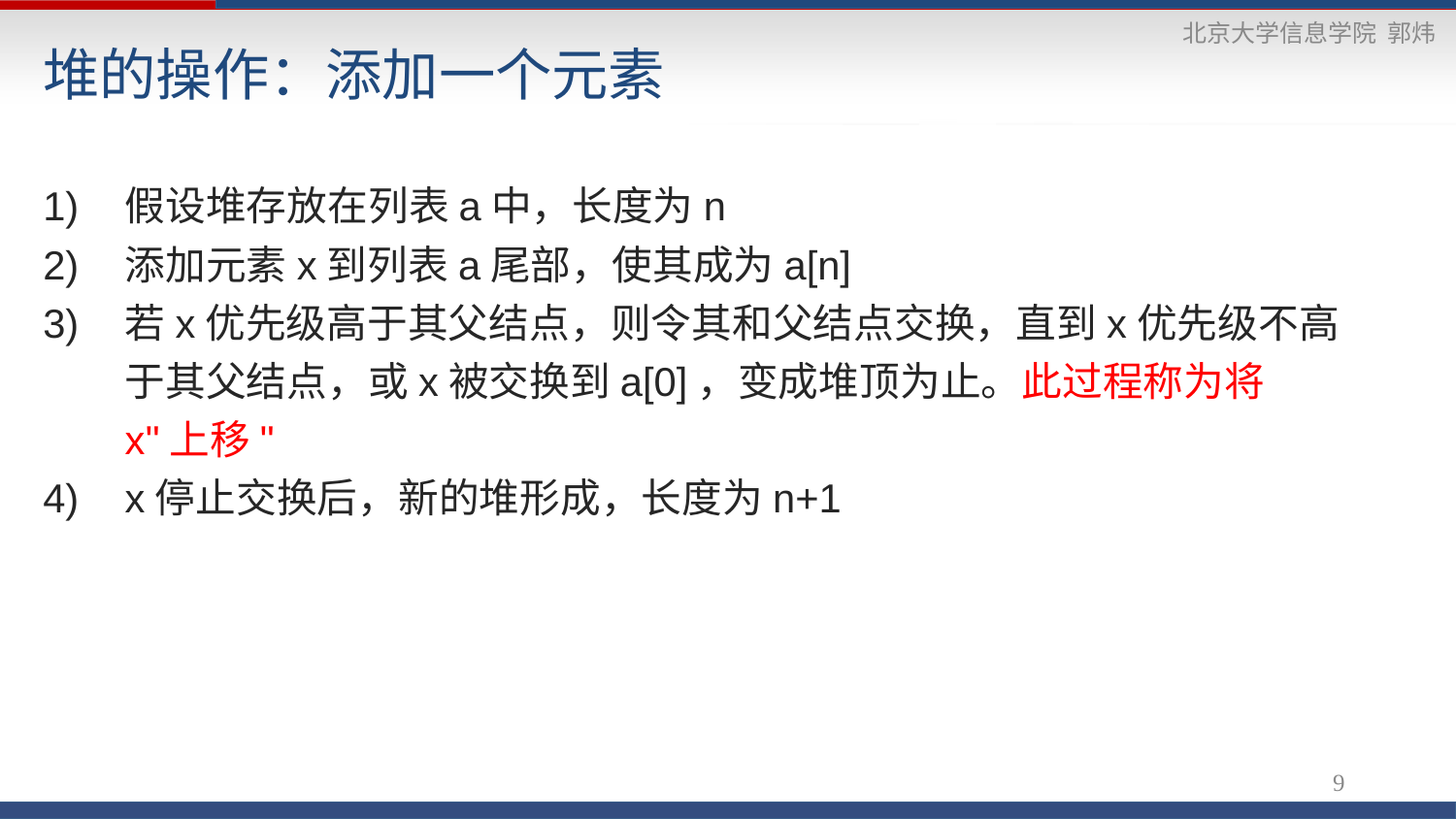

# 堆的操作：添加一个元素
假设堆存放在列表a中，长度为n
添加元素x到列表a尾部，使其成为a[n]
若x优先级高于其父结点，则令其和父结点交换，直到x优先级不高于其父结点，或x被交换到a[0]，变成堆顶为止。此过程称为将x"上移"
x停止交换后，新的堆形成，长度为n+1

9